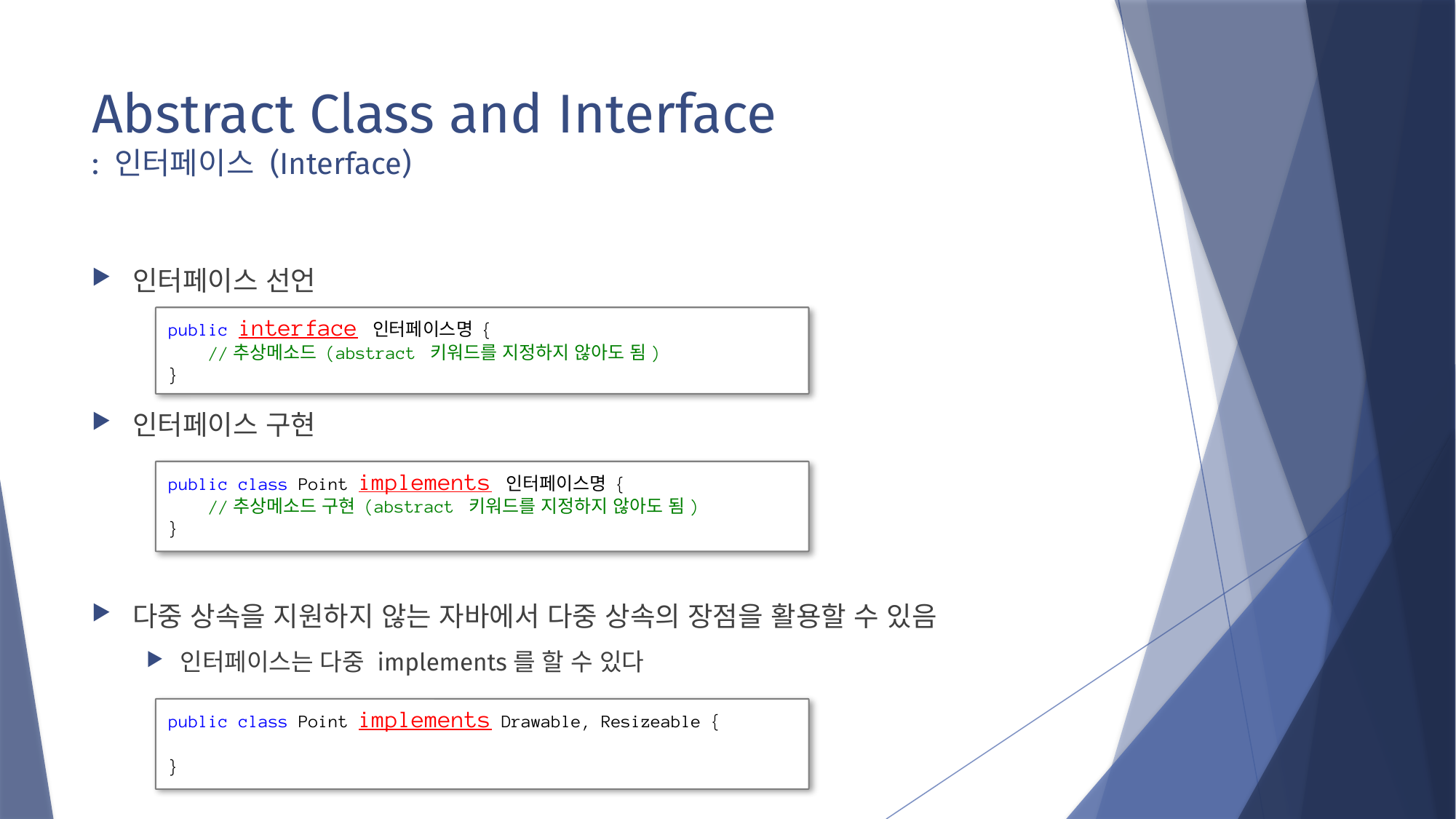

# Abstract Class and Interface : 인터페이스 (Interface)
인터페이스 선언

인터페이스 구현

다중 상속을 지원하지 않는 자바에서 다중 상속의 장점을 활용할 수 있음
인터페이스는 다중 implements를 할 수 있다
public interface 인터페이스명 {
    //추상메소드 (abstract 키워드를 지정하지 않아도 됨)
}
public class Point implements 인터페이스명 {
    //추상메소드 구현 (abstract 키워드를 지정하지 않아도 됨)
}

public class Point implements Drawable, Resizeable {

}